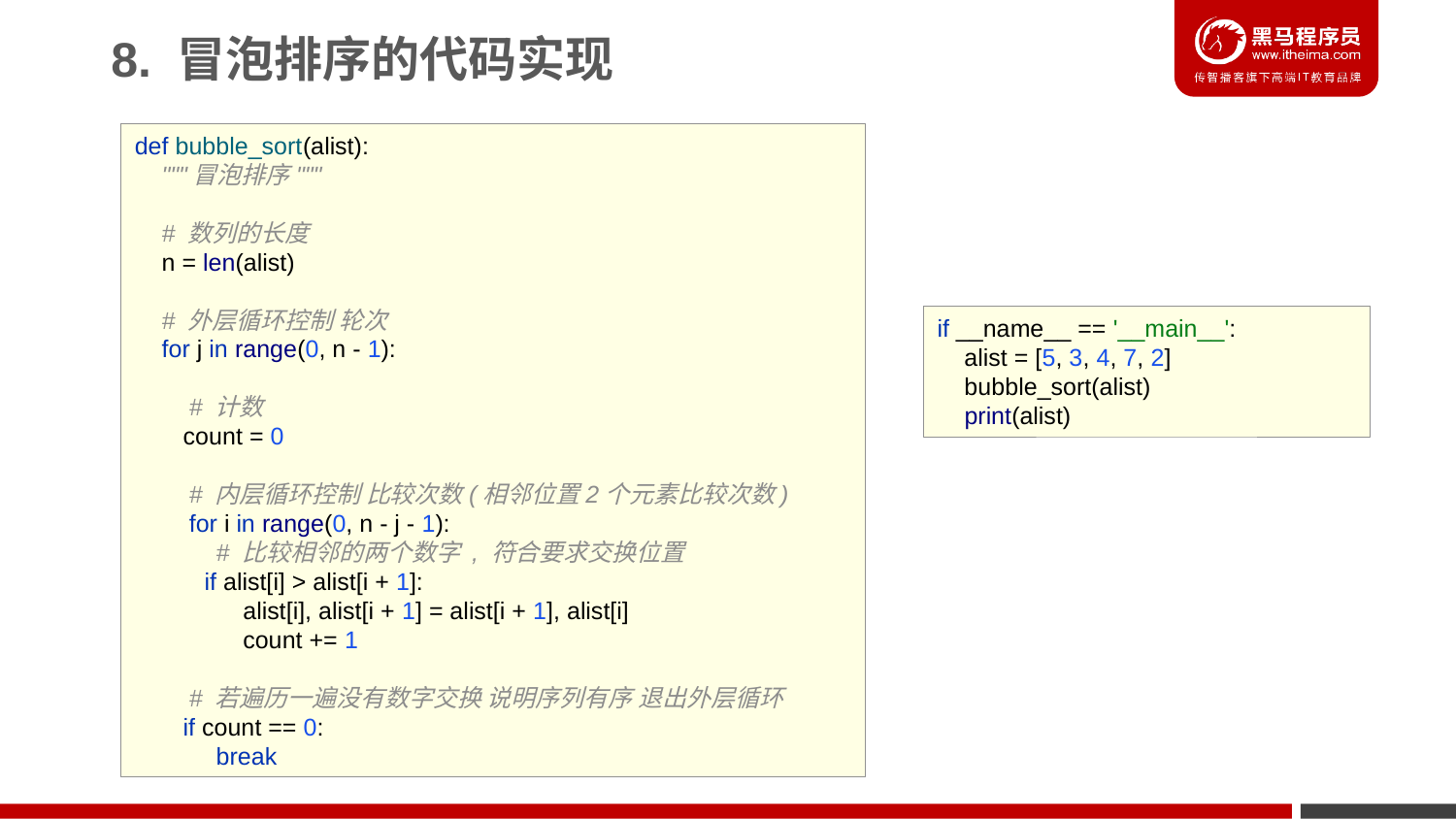

8. 冒泡排序的代码实现
def bubble_sort(alist):
    """冒泡排序"""
    # 数列的长度
    n = len(alist)
    # 外层循环控制 轮次
    for j in range(0, n - 1):
        # 计数
        count = 0
        # 内层循环控制 比较次数(相邻位置2个元素比较次数)
        for i in range(0, n - j - 1):
            # 比较相邻的两个数字 , 符合要求交换位置
            if alist[i] > alist[i + 1]:
                alist[i], alist[i + 1] = alist[i + 1], alist[i]
                count += 1
        # 若遍历一遍没有数字交换 说明序列有序 退出外层循环
        if count == 0:
            break
if __name__ == '__main__':
    alist = [5, 3, 4, 7, 2]
    bubble_sort(alist)
    print(alist)